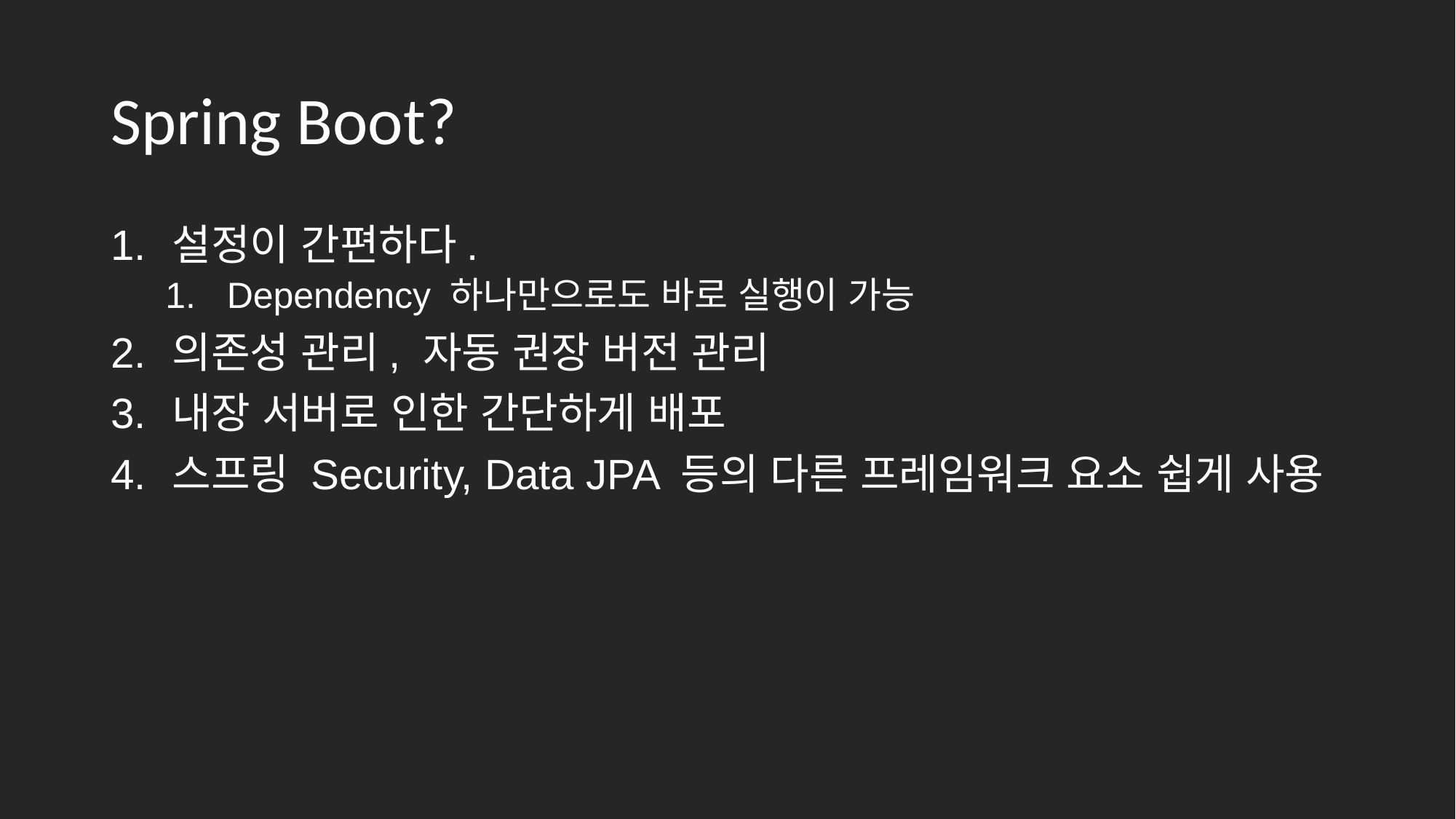

# Spring Boot?
설정이 간편하다.
Dependency 하나만으로도 바로 실행이 가능
의존성 관리, 자동 권장 버전 관리
내장 서버로 인한 간단하게 배포
스프링 Security, Data JPA 등의 다른 프레임워크 요소 쉽게 사용